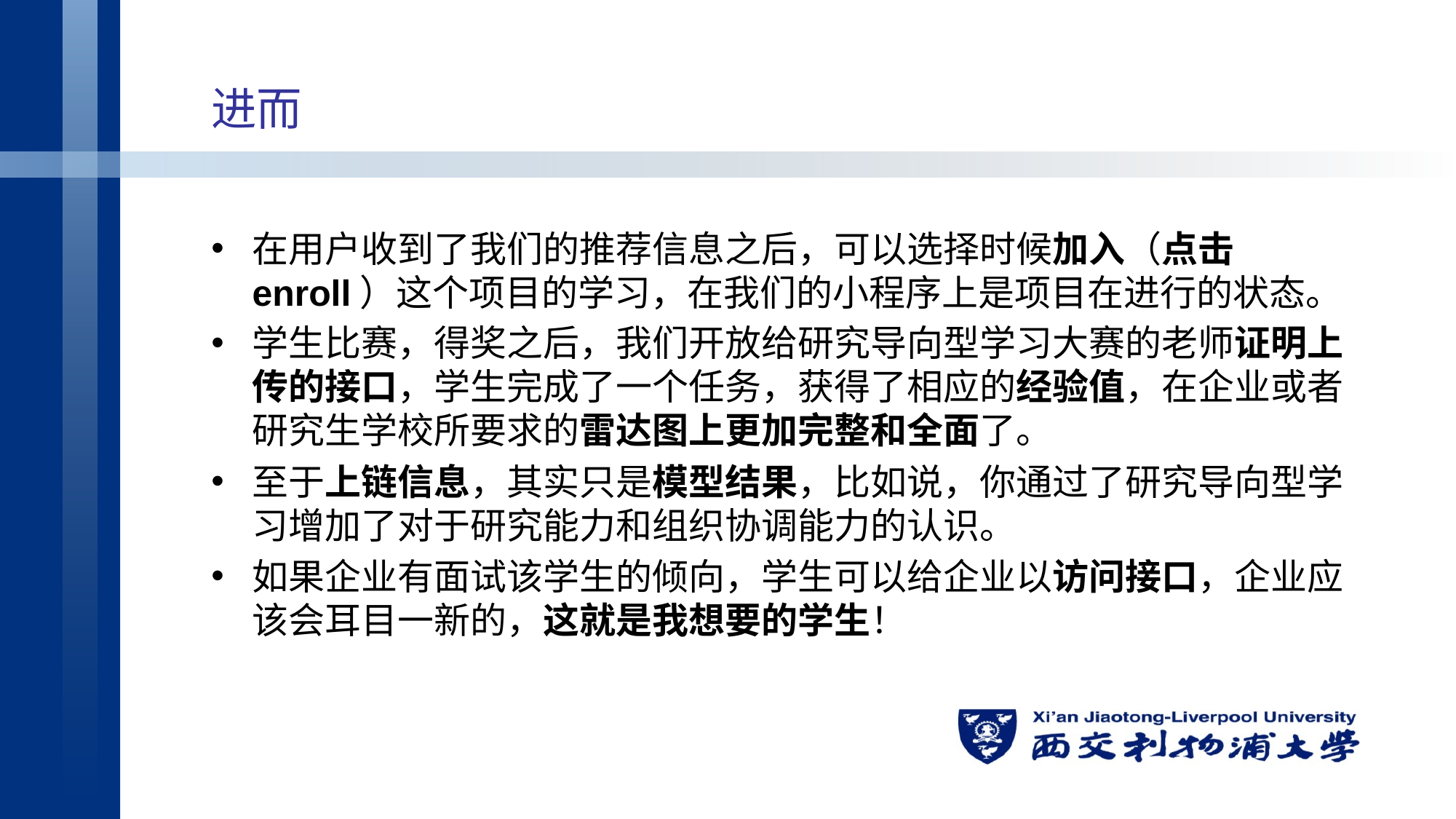

# 进而
在用户收到了我们的推荐信息之后，可以选择时候加入（点击enroll）这个项目的学习，在我们的小程序上是项目在进行的状态。
学生比赛，得奖之后，我们开放给研究导向型学习大赛的老师证明上传的接口，学生完成了一个任务，获得了相应的经验值，在企业或者研究生学校所要求的雷达图上更加完整和全面了。
至于上链信息，其实只是模型结果，比如说，你通过了研究导向型学习增加了对于研究能力和组织协调能力的认识。
如果企业有面试该学生的倾向，学生可以给企业以访问接口，企业应该会耳目一新的，这就是我想要的学生！